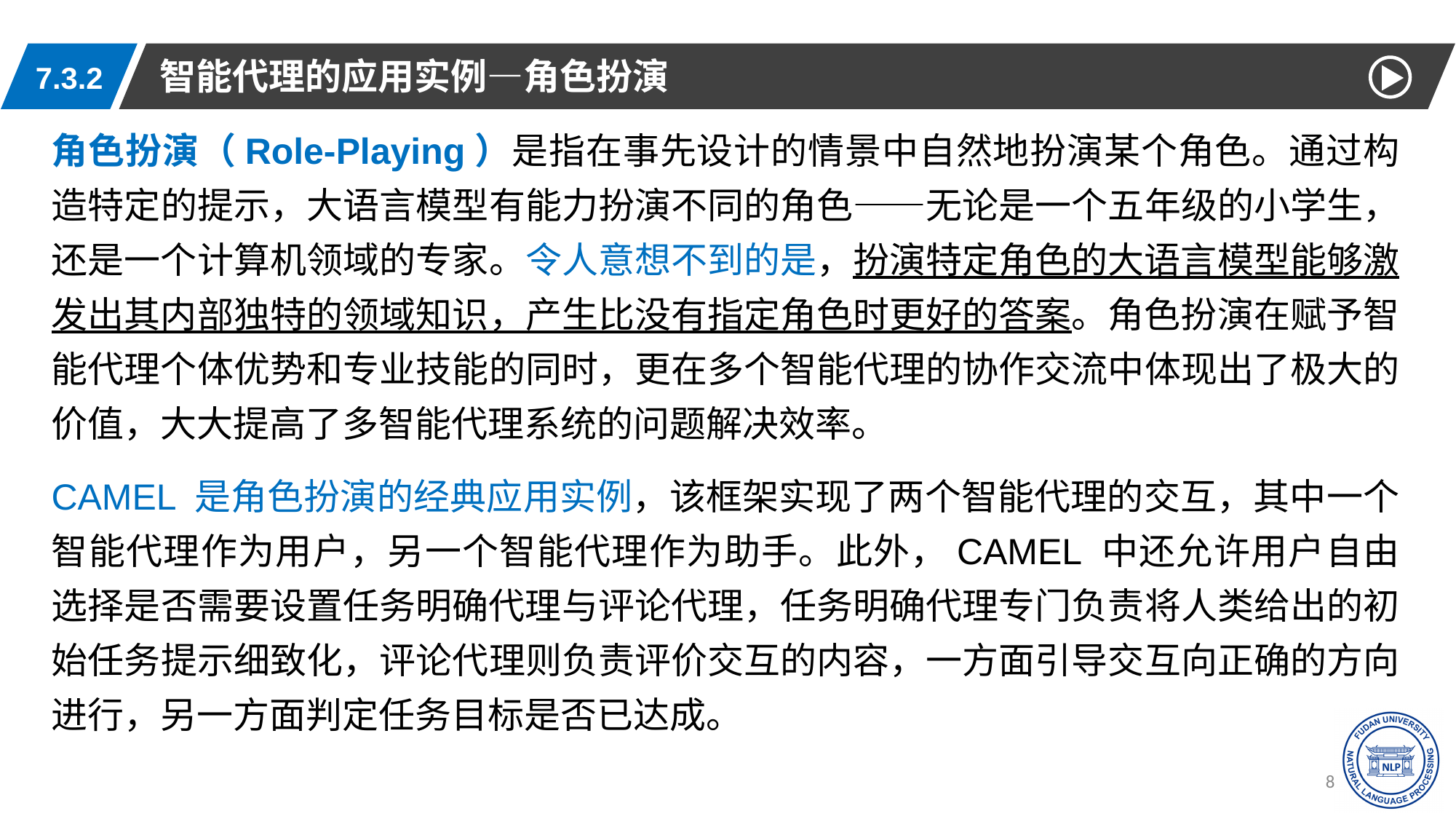

智能代理的应用实例—角色扮演
7.3.2

角色扮演（Role-Playing）是指在事先设计的情景中自然地扮演某个角色。通过构造特定的提示，大语言模型有能力扮演不同的角色——无论是一个五年级的小学生，还是一个计算机领域的专家。令人意想不到的是，扮演特定角色的大语言模型能够激发出其内部独特的领域知识，产生比没有指定角色时更好的答案。角色扮演在赋予智能代理个体优势和专业技能的同时，更在多个智能代理的协作交流中体现出了极大的价值，大大提高了多智能代理系统的问题解决效率。
CAMEL 是角色扮演的经典应用实例，该框架实现了两个智能代理的交互，其中一个智能代理作为用户，另一个智能代理作为助手。此外，CAMEL 中还允许用户自由选择是否需要设置任务明确代理与评论代理，任务明确代理专门负责将人类给出的初始任务提示细致化，评论代理则负责评价交互的内容，一方面引导交互向正确的方向进行，另一方面判定任务目标是否已达成。
80